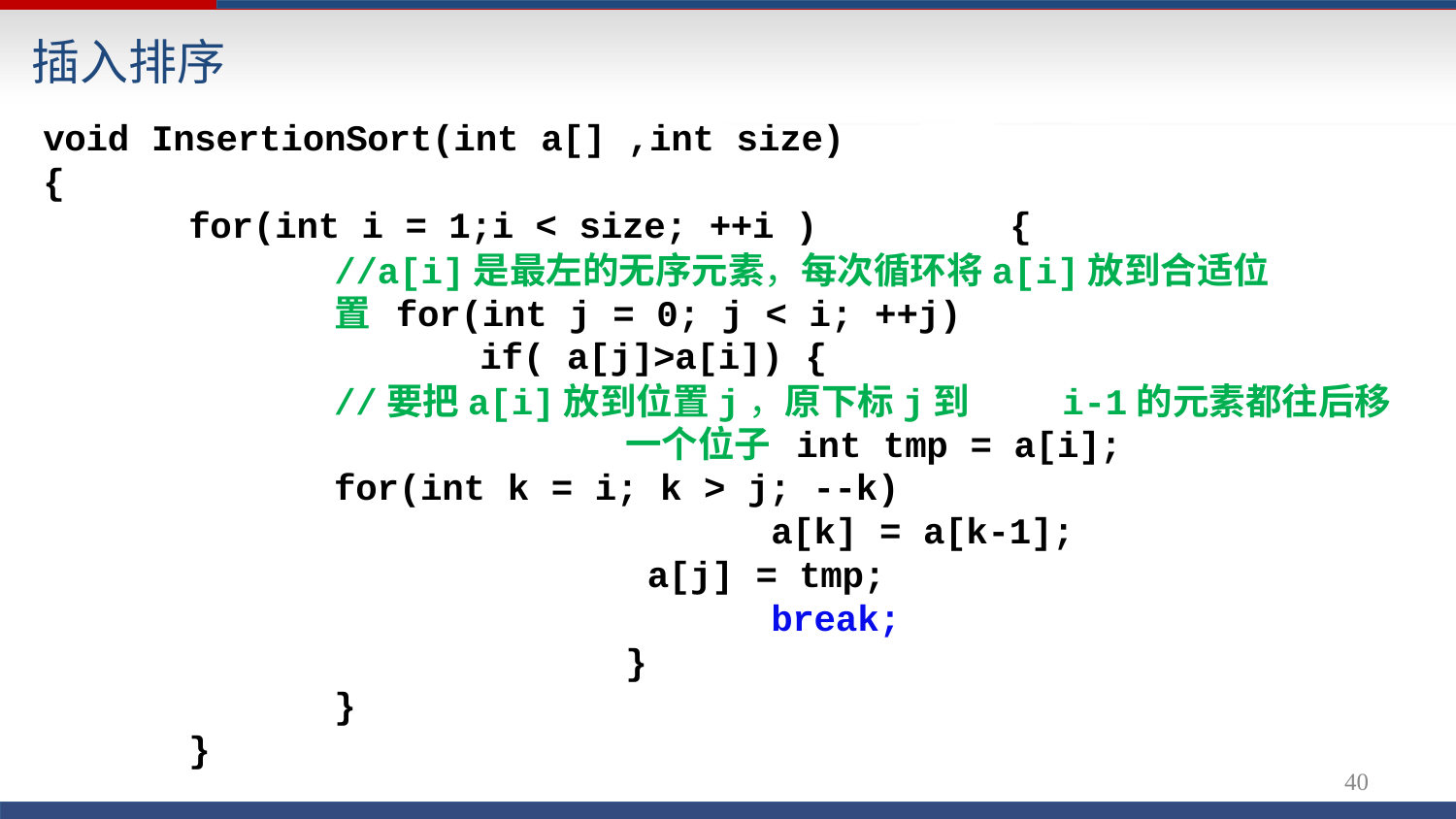

# 插入排序
void InsertionSort(int a[] ,int size)
{
for(int i = 1;i < size; ++i )	{
//a[i]是最左的无序元素，每次循环将a[i]放到合适位置  for(int j = 0; j < i; ++j)
if( a[j]>a[i]) {
//要把a[i]放到位置j，原下标j到	i-1的元素都往后移一个位子  int tmp = a[i];
for(int k = i; k > j; --k)
a[k] = a[k-1];  a[j] = tmp;
break;
}
}
}
40